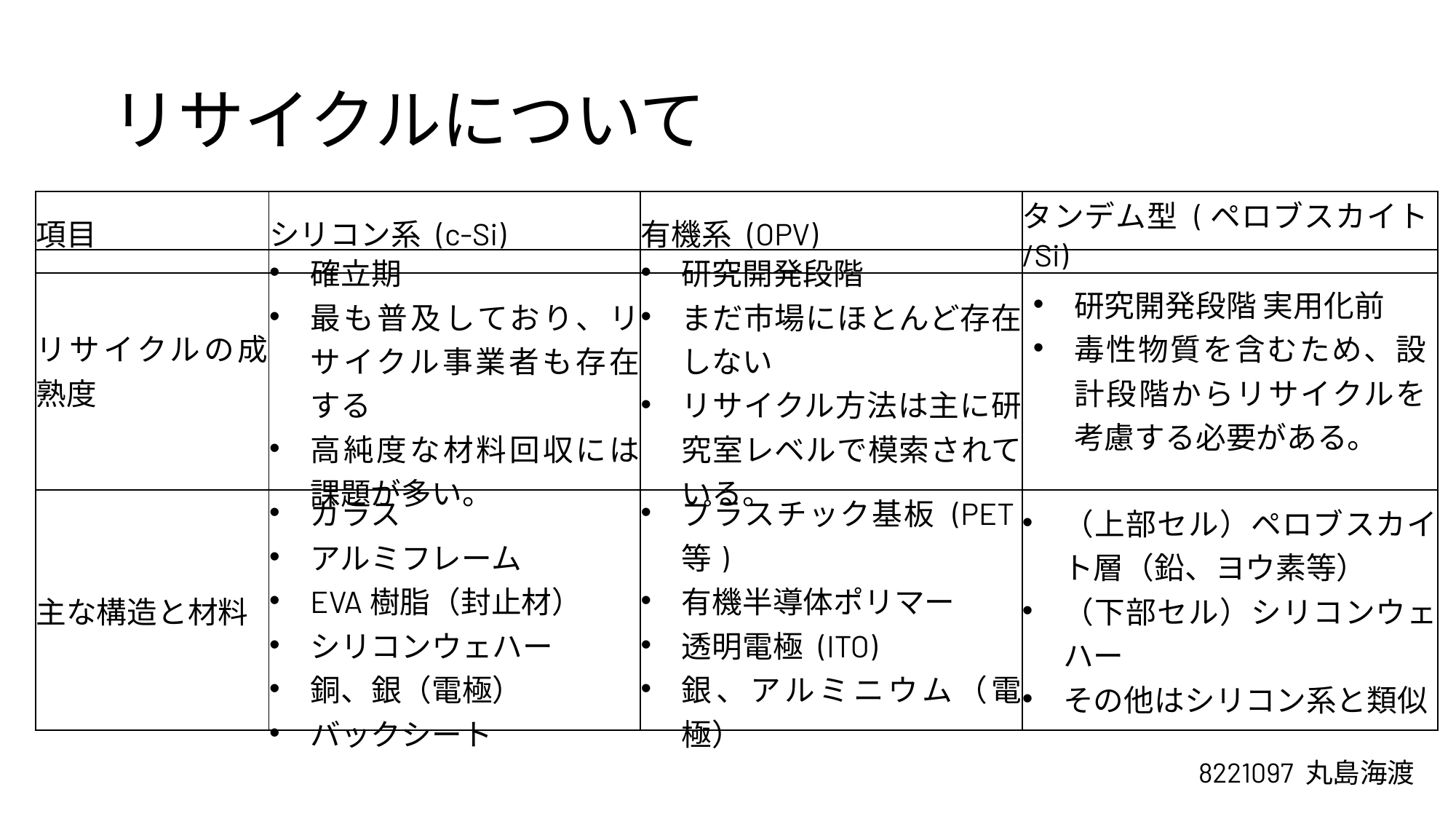

# リサイクルについて
| 項目 | シリコン系 (c-Si) | 有機系 (OPV) | タンデム型 (ペロブスカイト/Si) |
| --- | --- | --- | --- |
| リサイクルの成熟度 | 確立期 最も普及しており、リサイクル事業者も存在する 高純度な材料回収には課題が多い。 | 研究開発段階 まだ市場にほとんど存在しない リサイクル方法は主に研究室レベルで模索されている。 | 研究開発段階 実用化前 毒性物質を含むため、設計段階からリサイクルを考慮する必要がある。 |
| --- | --- | --- | --- |
| 主な構造と材料 | ガラス アルミフレーム EVA樹脂（封止材） シリコンウェハー 銅、銀（電極） バックシート | プラスチック基板 (PET等) 有機半導体ポリマー 透明電極 (ITO) 銀、アルミニウム（電極） | （上部セル）ペロブスカイト層（鉛、ヨウ素等） （下部セル）シリコンウェハー その他はシリコン系と類似 |
| --- | --- | --- | --- |
8221097 丸島海渡